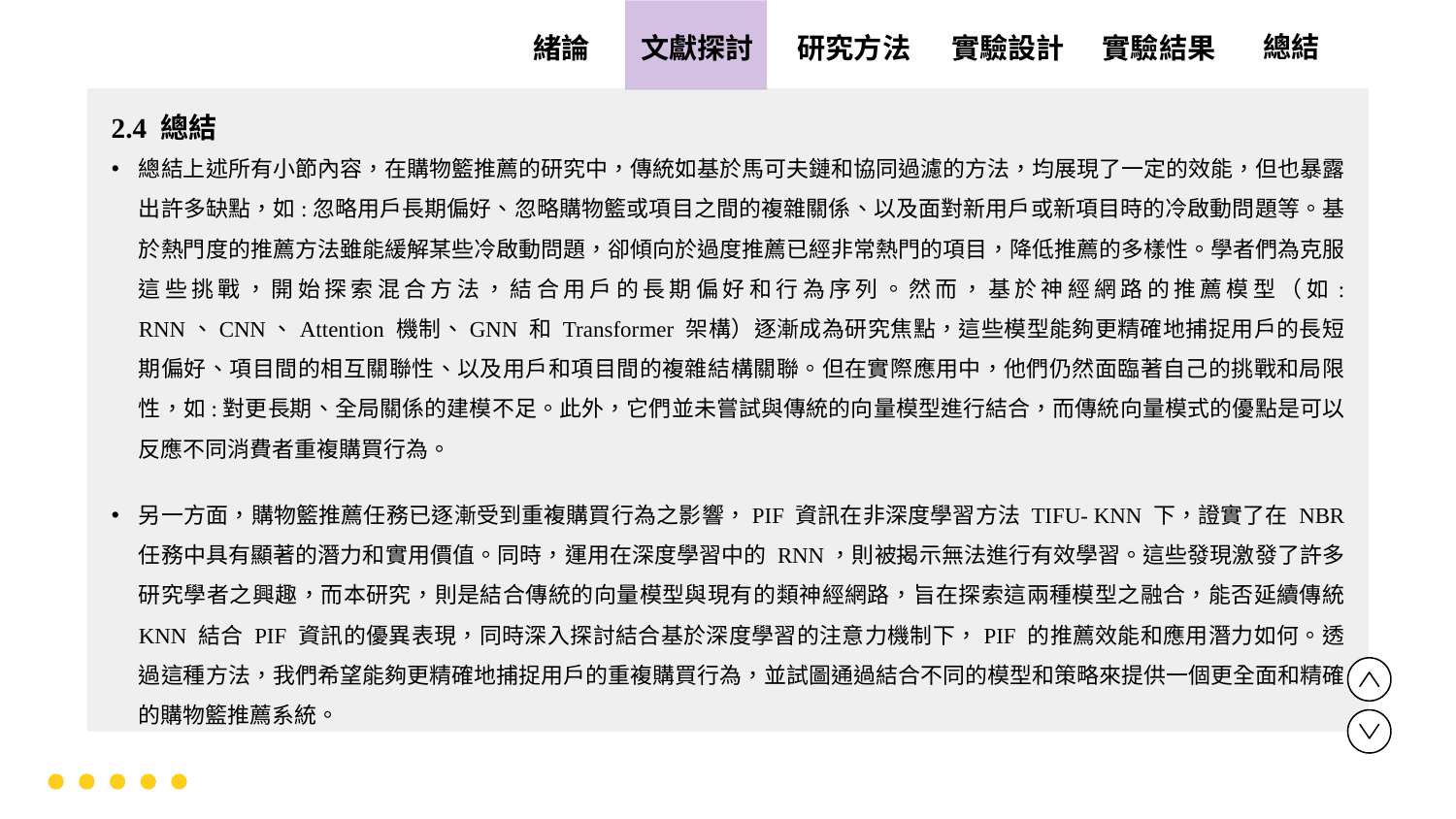

實驗設計
實驗結果
文獻探討
總結
緒論
研究方法
2.4 總結
總結上述所有小節內容，在購物籃推薦的研究中，傳統如基於馬可夫鏈和協同過濾的方法，均展現了一定的效能，但也暴露出許多缺點，如:忽略用戶長期偏好、忽略購物籃或項目之間的複雜關係、以及面對新用戶或新項目時的冷啟動問題等。基於熱門度的推薦方法雖能緩解某些冷啟動問題，卻傾向於過度推薦已經非常熱門的項目，降低推薦的多樣性。學者們為克服這些挑戰，開始探索混合方法，結合用戶的長期偏好和行為序列。然而，基於神經網路的推薦模型（如: RNN、CNN、Attention 機制、GNN 和 Transformer 架構）逐漸成為研究焦點，這些模型能夠更精確地捕捉用戶的長短期偏好、項目間的相互關聯性、以及用戶和項目間的複雜結構關聯。但在實際應用中，他們仍然面臨著自己的挑戰和局限性，如:對更長期、全局關係的建模不足。此外，它們並未嘗試與傳統的向量模型進行結合，而傳統向量模式的優點是可以反應不同消費者重複購買行為。

另一方面，購物籃推薦任務已逐漸受到重複購買行為之影響，PIF 資訊在非深度學習方法 TIFU- KNN 下，證實了在 NBR 任務中具有顯著的潛力和實用價值。同時，運用在深度學習中的 RNN，則被揭示無法進行有效學習。這些發現激發了許多研究學者之興趣，而本研究，則是結合傳統的向量模型與現有的類神經網路，旨在探索這兩種模型之融合，能否延續傳統 KNN 結合 PIF 資訊的優異表現，同時深入探討結合基於深度學習的注意力機制下，PIF 的推薦效能和應用潛力如何。透過這種方法，我們希望能夠更精確地捕捉用戶的重複購買行為，並試圖通過結合不同的模型和策略來提供一個更全面和精確的購物籃推薦系統。